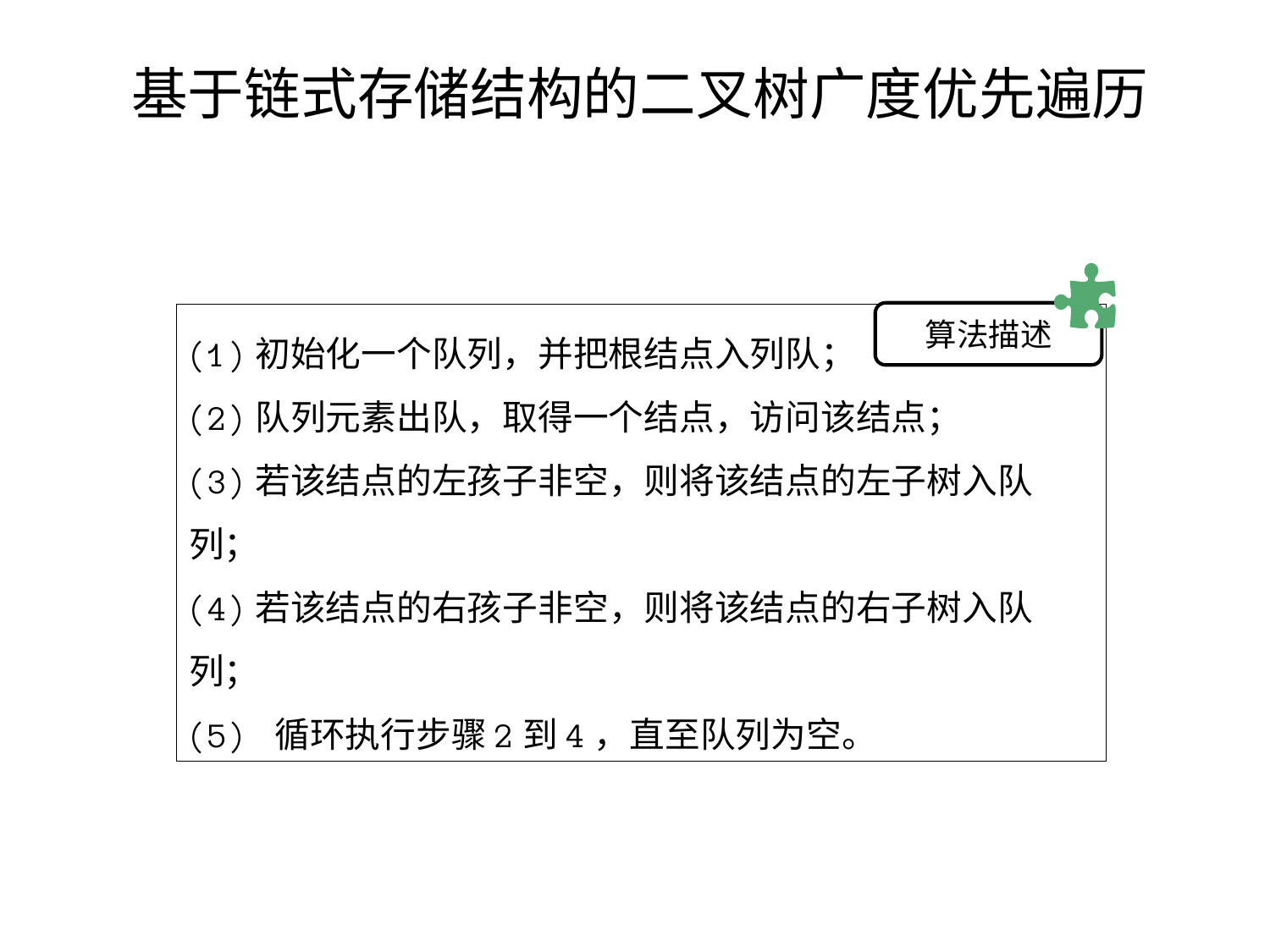

# 基于链式存储结构的二叉树广度优先遍历

算法描述
(1)初始化一个队列，并把根结点入列队；
(2)队列元素出队，取得一个结点，访问该结点；
(3)若该结点的左孩子非空，则将该结点的左子树入队列；
(4)若该结点的右孩子非空，则将该结点的右子树入队列；
(5) 循环执行步骤2到4，直至队列为空。
96